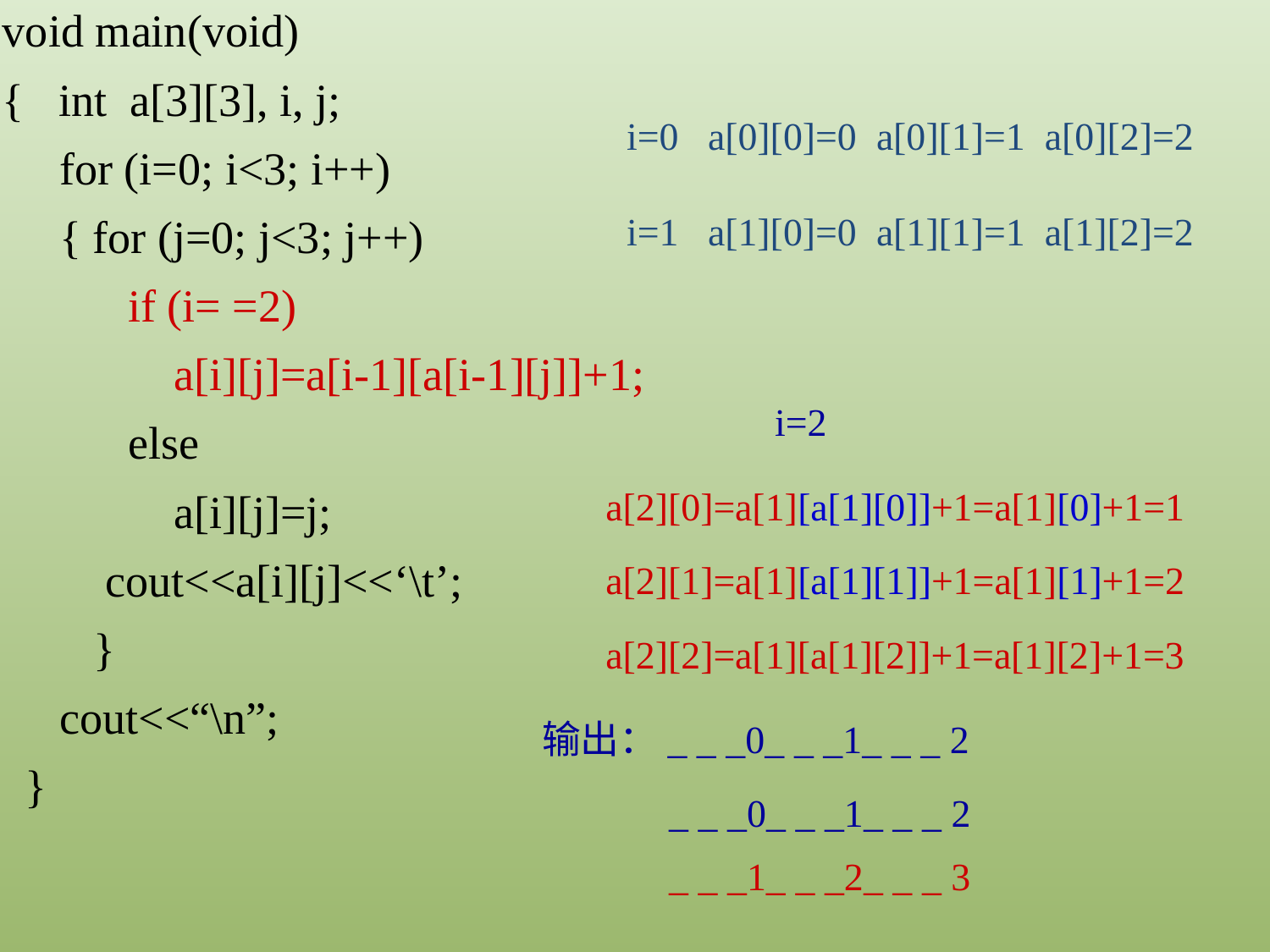

void main(void)
{   int  a[3][3], i, j;
     for (i=0; i<3; i++)
     { for (j=0; j<3; j++)
           if (i= =2)
               a[i][j]=a[i-1][a[i-1][j]]+1;
           else
               a[i][j]=j;
         cout<<a[i][j]<<‘\t’;
        }
     cout<<“\n”;
  }
i=0   a[0][0]=0  a[0][1]=1  a[0][2]=2
i=1   a[1][0]=0  a[1][1]=1  a[1][2]=2
i=2
a[2][0]=a[1][a[1][0]]+1=a[1][0]+1=1
a[2][1]=a[1][a[1][1]]+1=a[1][1]+1=2
a[2][2]=a[1][a[1][2]]+1=a[1][2]+1=3
输出：_ _ _0_ _ _1_ _ _ 2
_ _ _0_ _ _1_ _ _ 2
_ _ _1_ _ _2_ _ _ 3
307